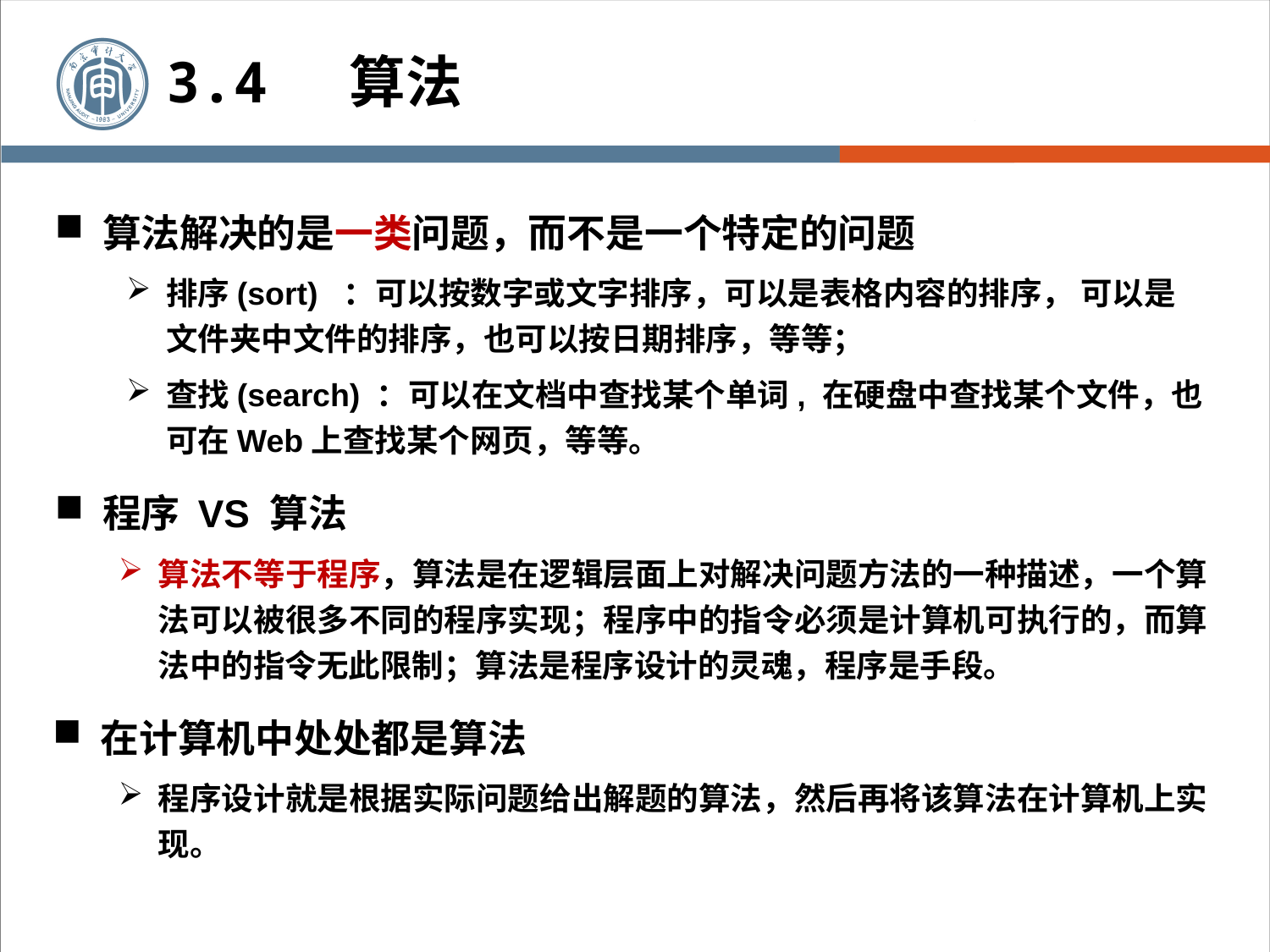

3.4  算法
算法解决的是一类问题，而不是一个特定的问题
排序(sort)  ：可以按数字或文字排序，可以是表格内容的排序， 可以是文件夹中文件的排序，也可以按日期排序，等等；
查找(search) ：可以在文档中查找某个单词, 在硬盘中查找某个文件，也可在Web上查找某个网页，等等。
程序 VS 算法
算法不等于程序，算法是在逻辑层面上对解决问题方法的一种描述，一个算法可以被很多不同的程序实现；程序中的指令必须是计算机可执行的，而算法中的指令无此限制；算法是程序设计的灵魂，程序是手段。
在计算机中处处都是算法
程序设计就是根据实际问题给出解题的算法，然后再将该算法在计算机上实现。